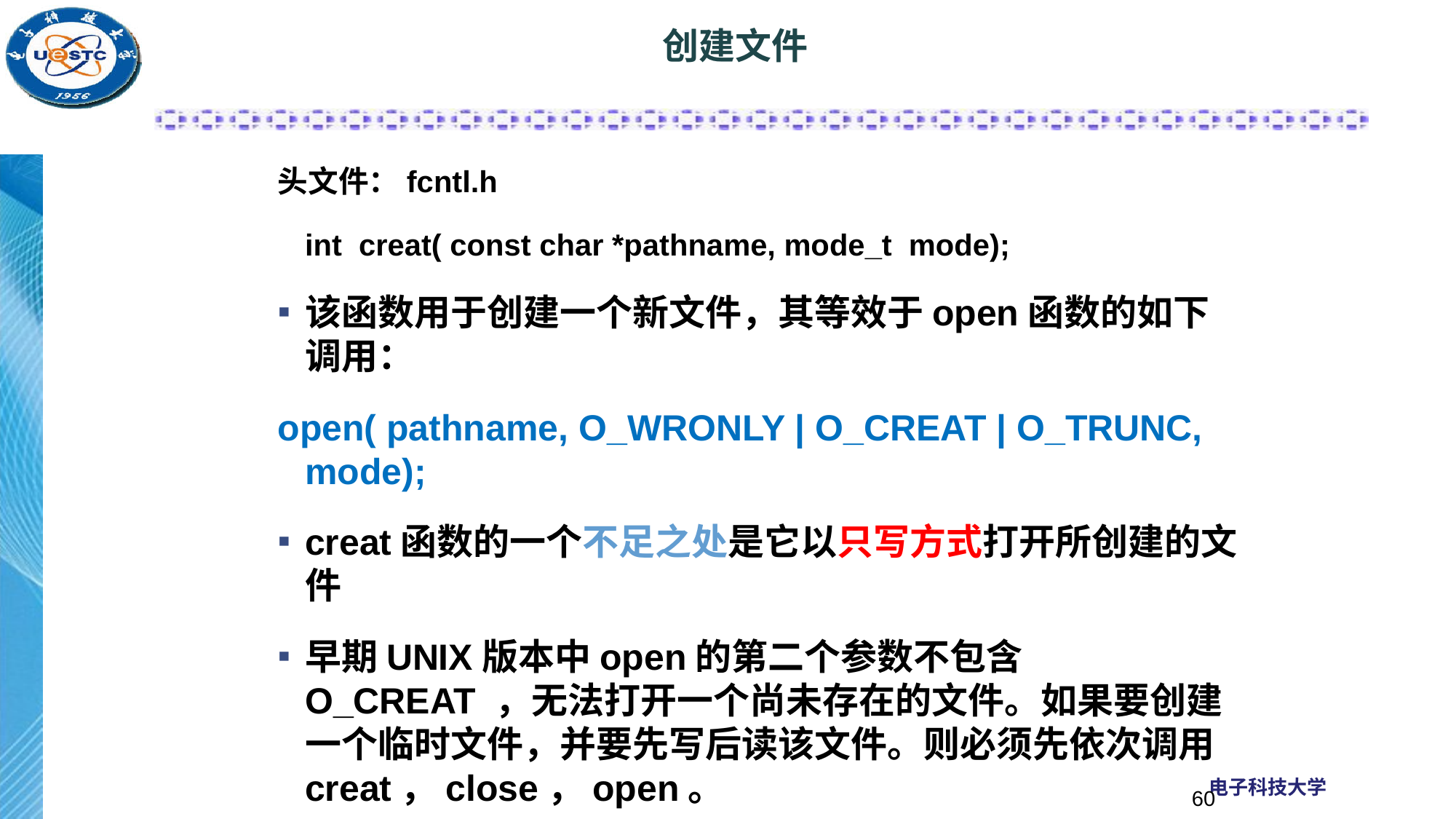

# 创建文件
头文件：fcntl.h
	int  creat( const char *pathname, mode_t  mode);
该函数用于创建一个新文件，其等效于open函数的如下调用：
open( pathname, O_WRONLY | O_CREAT | O_TRUNC, mode);
creat函数的一个不足之处是它以只写方式打开所创建的文件
早期UNIX版本中open的第二个参数不包含O_CREAT ，无法打开一个尚未存在的文件。如果要创建一个临时文件，并要先写后读该文件。则必须先依次调用creat，close，open。
60